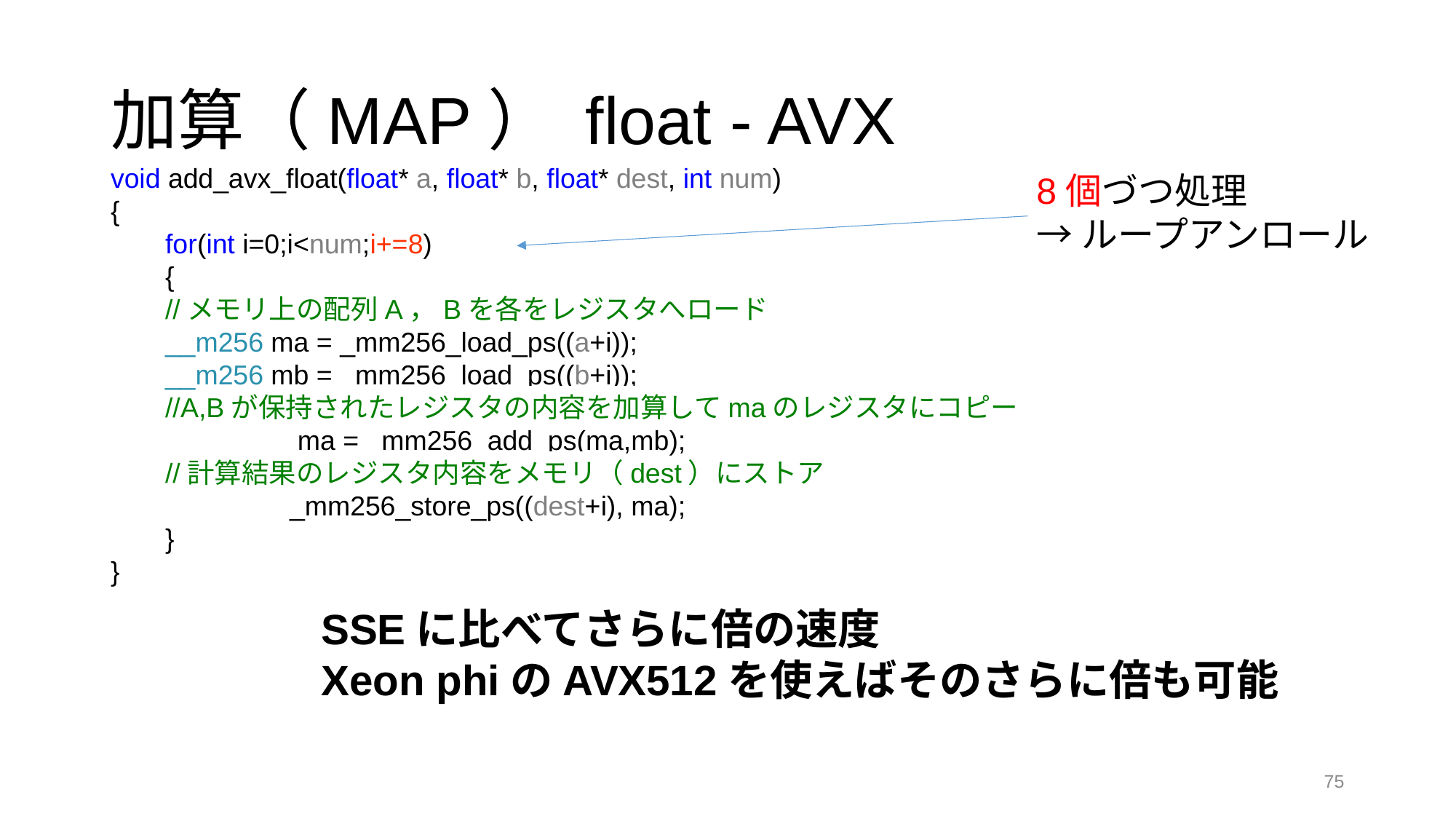

# 加算（MAP） float - AVX
void add_avx_float(float* a, float* b, float* dest, int num)
{
for(int i=0;i<num;i+=8)
{
//メモリ上の配列A，Bを各をレジスタへロード
__m256 ma = _mm256_load_ps((a+i));
__m256 mb = _mm256_load_ps((b+i));
//A,Bが保持されたレジスタの内容を加算してmaのレジスタにコピー
	   ma = _mm256_add_ps(ma,mb);
//計算結果のレジスタ内容をメモリ（dest）にストア
	  _mm256_store_ps((dest+i), ma);
}
}
8個づつ処理
→ループアンロール
SSEに比べてさらに倍の速度
Xeon phiのAVX512を使えばそのさらに倍も可能
75